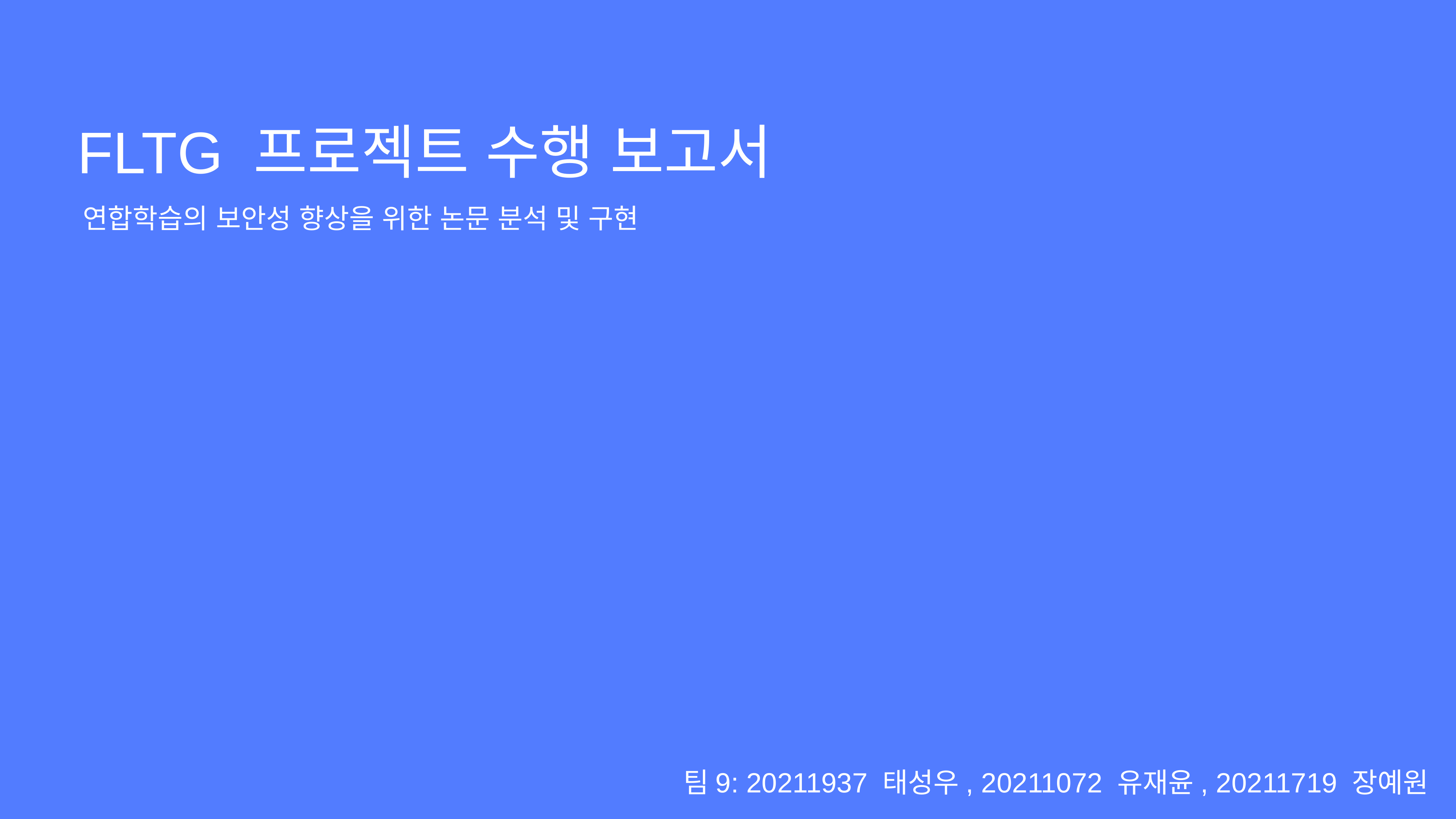

FLTG 프로젝트 수행 보고서
연합학습의 보안성 향상을 위한 논문 분석 및 구현
팀9: 20211937 태성우, 20211072 유재윤, 20211719 장예원